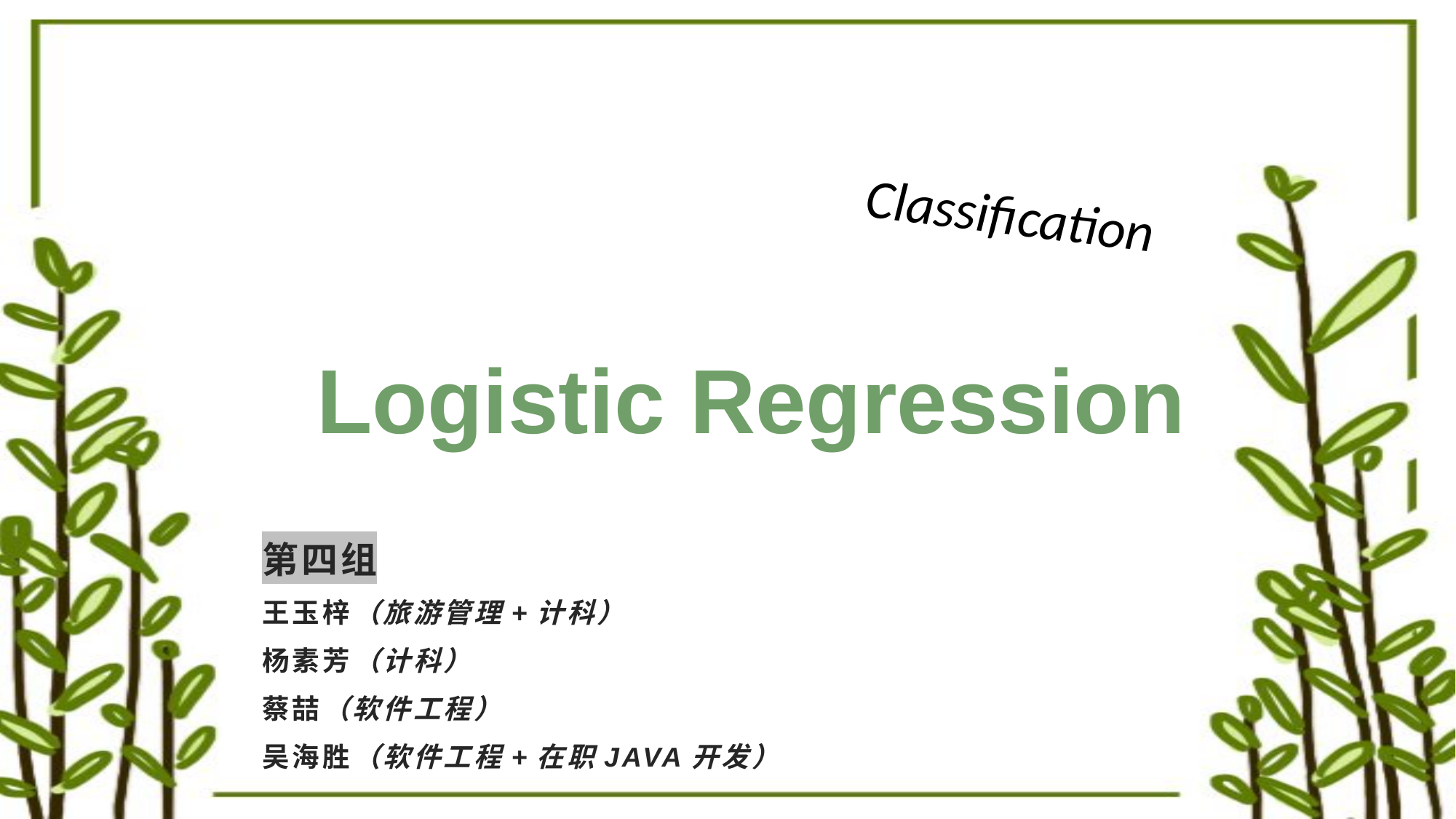

Classification
Logistic Regression
第四组
王玉梓（旅游管理+计科）
杨素芳（计科）
蔡喆（软件工程）
吴海胜（软件工程+在职JAVA开发）